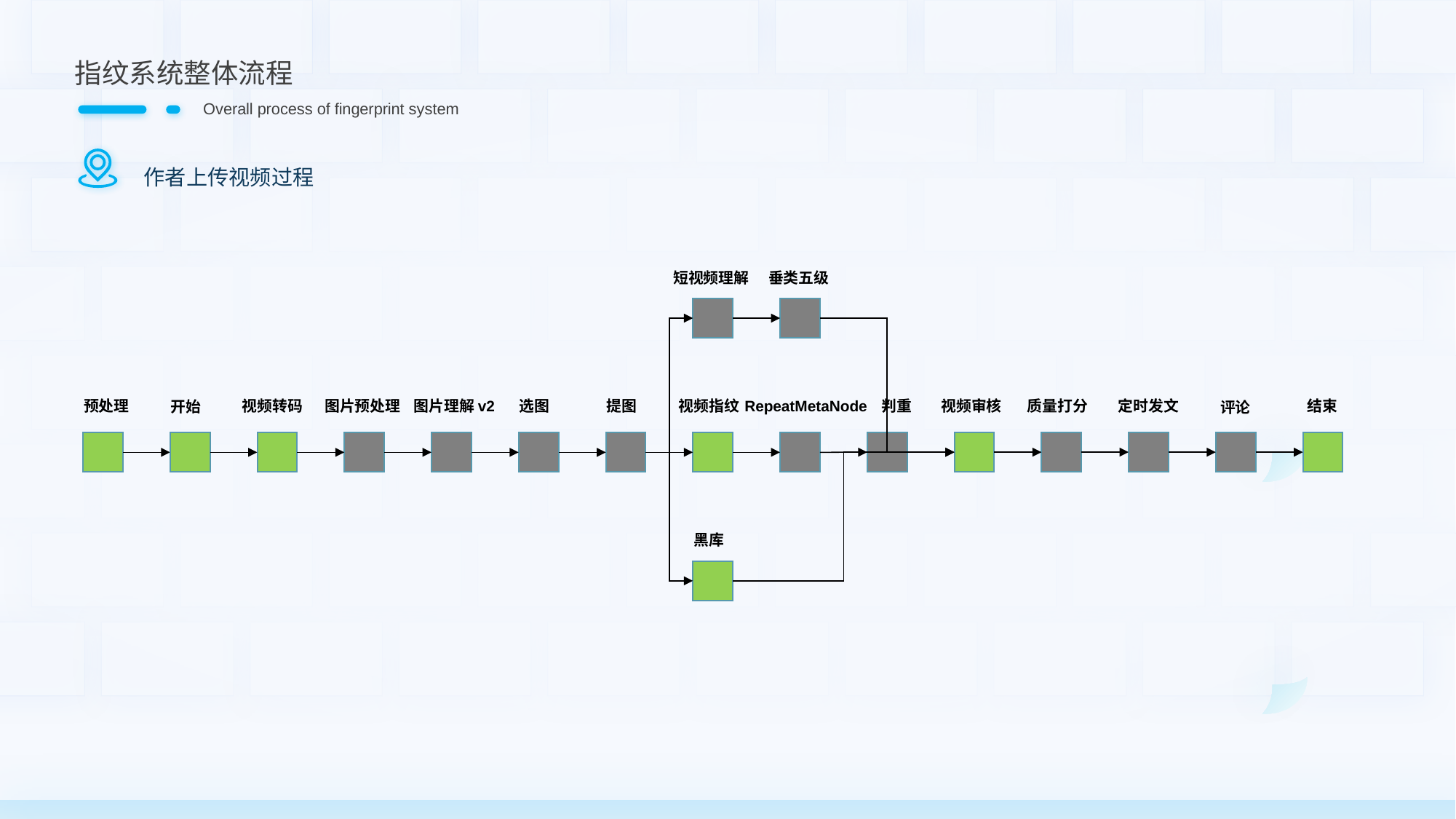

指纹系统整体流程
Overall process of fingerprint system

作者上传视频过程

短视频理解
垂类五级

RepeatMetaNode
定时发文
结束
质量打分
视频审核
判重
提图
视频指纹
预处理
视频转码
图片预处理
图片理解v2
选图
开始
评论

黑库